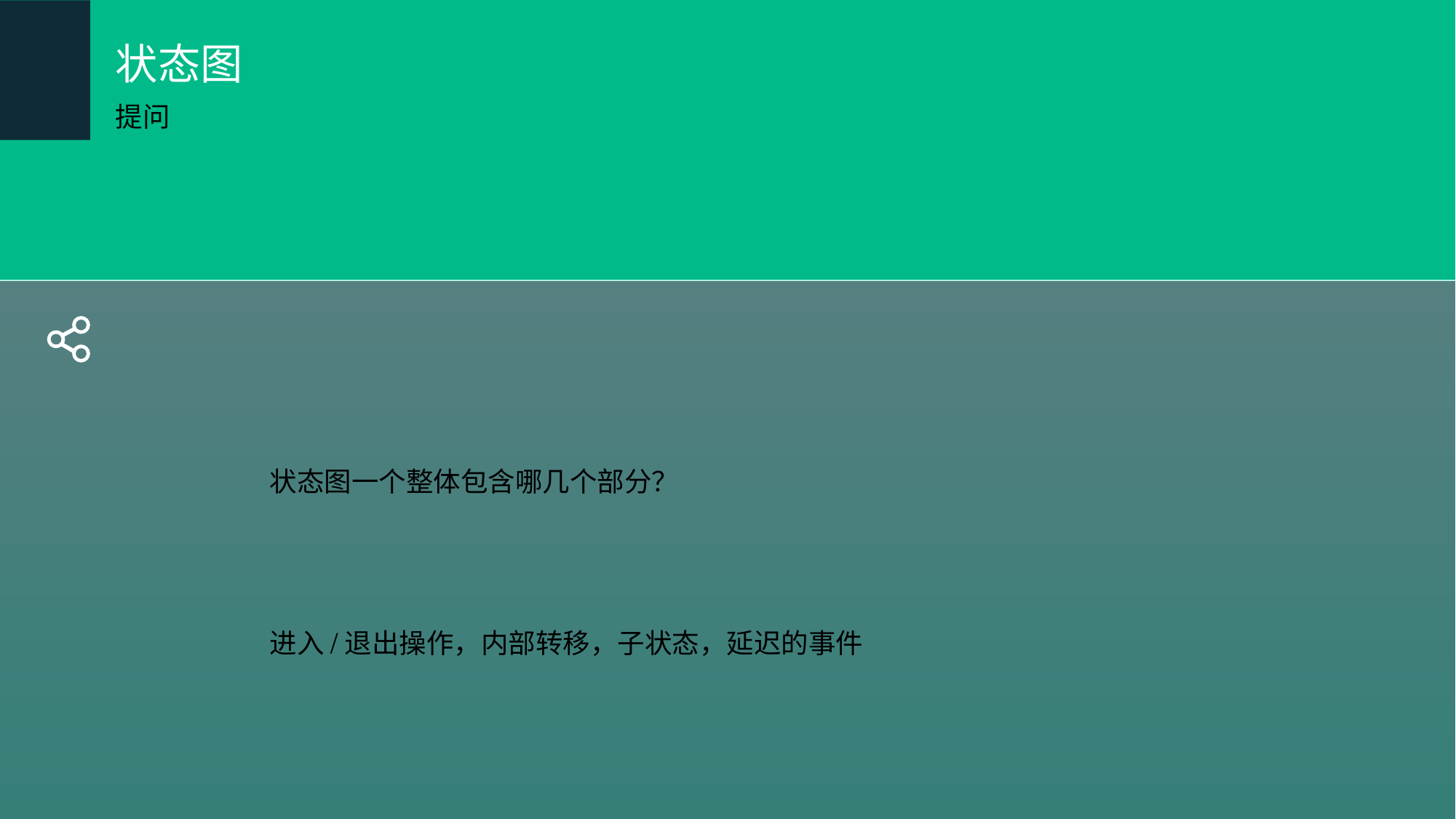

状态图
提问

状态图一个整体包含哪几个部分？
进入/退出操作，内部转移，子状态，延迟的事件